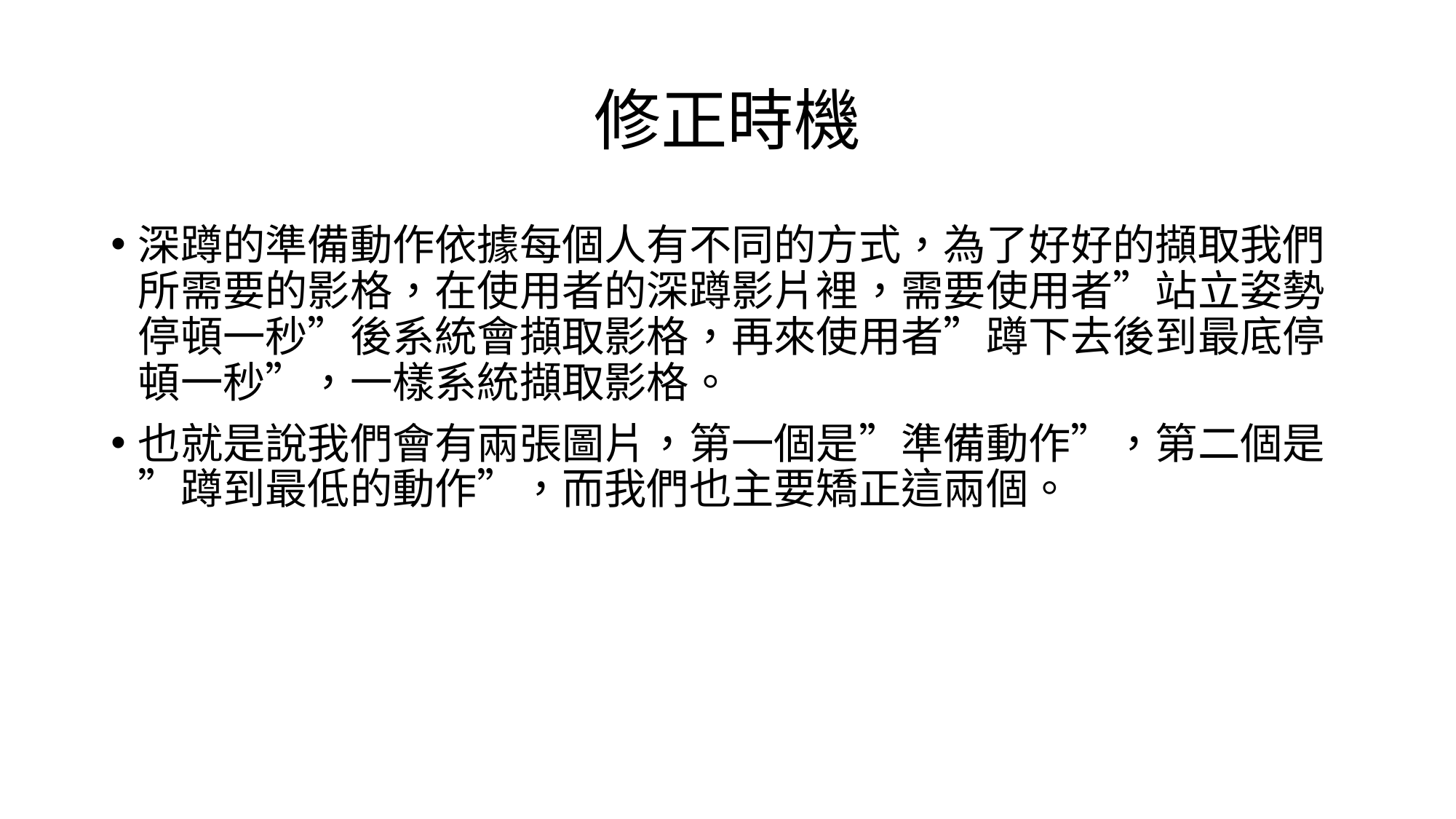

# 修正時機
深蹲的準備動作依據每個人有不同的方式，為了好好的擷取我們所需要的影格，在使用者的深蹲影片裡，需要使用者”站立姿勢停頓一秒”後系統會擷取影格，再來使用者”蹲下去後到最底停頓一秒”，一樣系統擷取影格。
也就是說我們會有兩張圖片，第一個是”準備動作”，第二個是”蹲到最低的動作”，而我們也主要矯正這兩個。